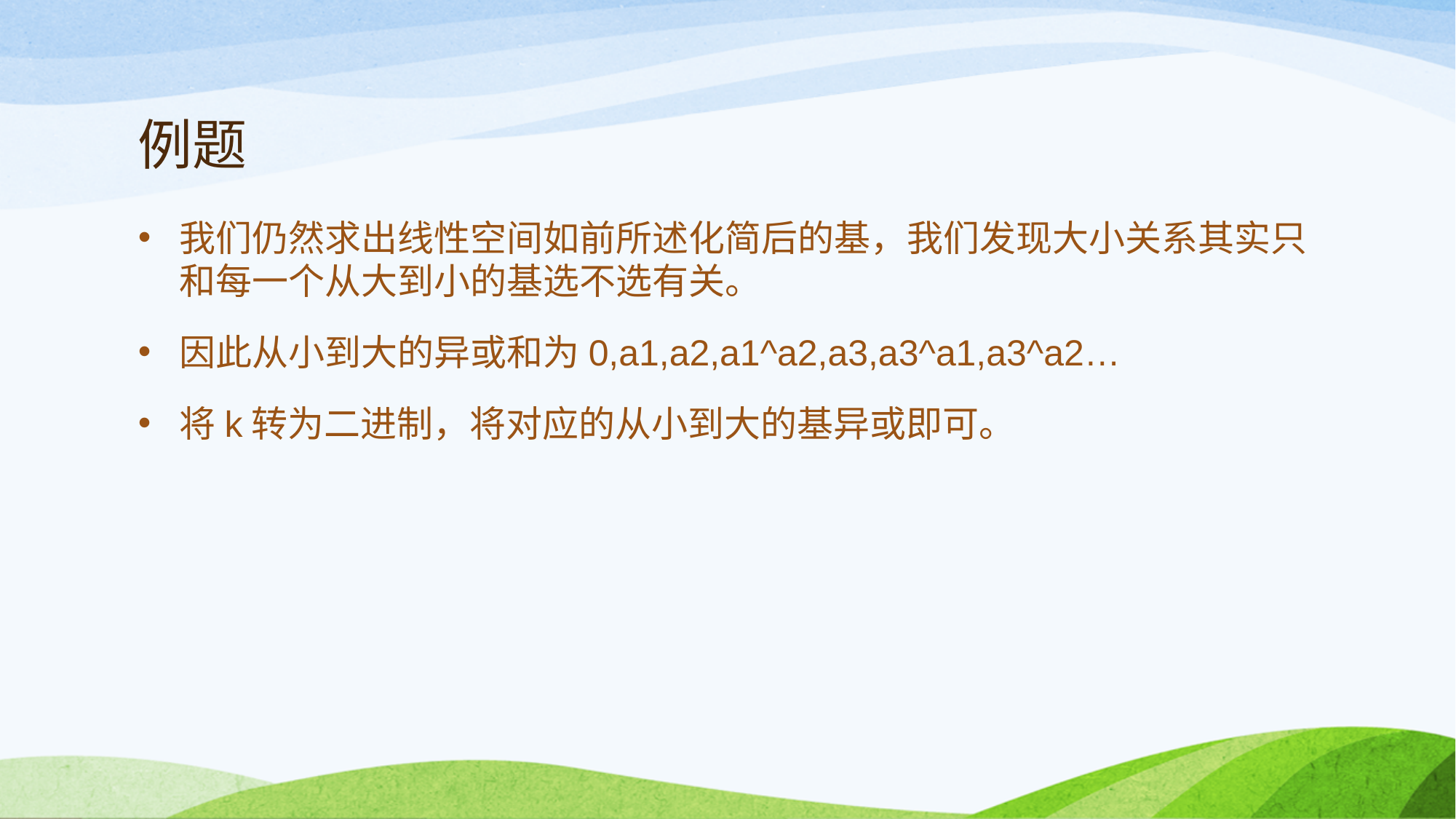

# 例题
我们仍然求出线性空间如前所述化简后的基，我们发现大小关系其实只和每一个从大到小的基选不选有关。
因此从小到大的异或和为0,a1,a2,a1^a2,a3,a3^a1,a3^a2…
将k转为二进制，将对应的从小到大的基异或即可。